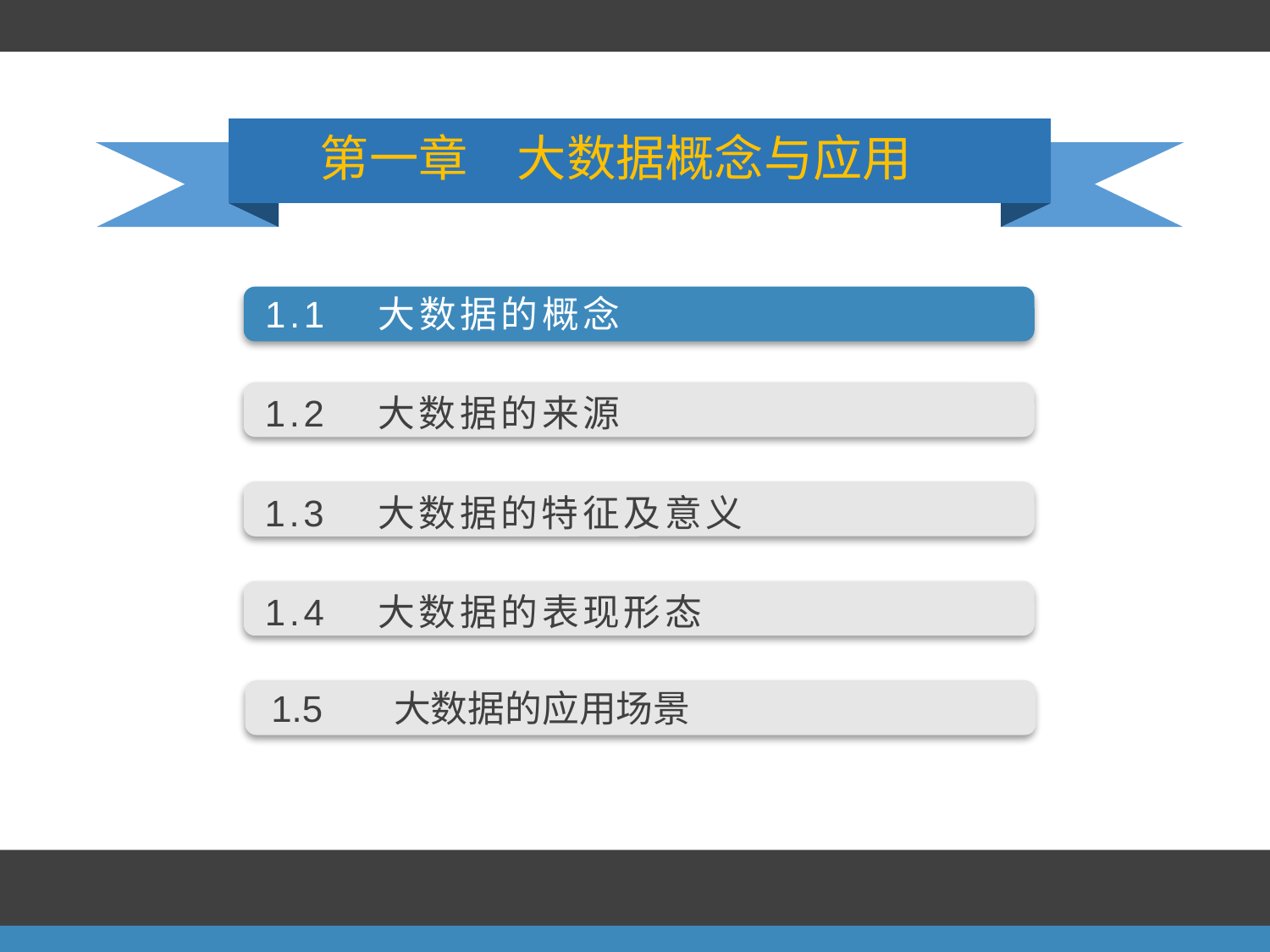

第一章　大数据概念与应用
1.1　大数据的概念

1.2　大数据的来源

1.3　大数据的特征及意义

1.4　大数据的表现形态
 1.5      大数据的应用场景